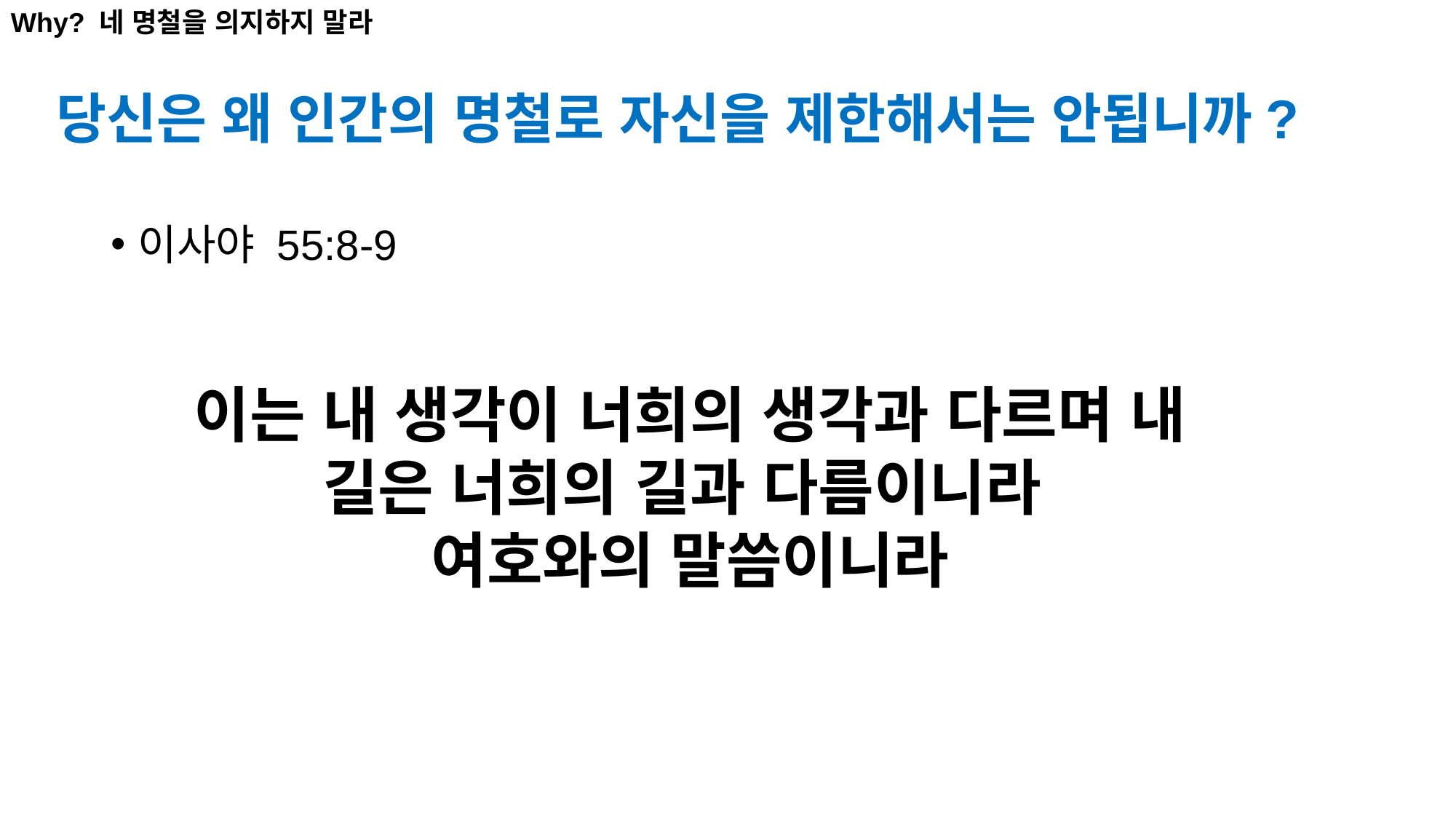

Why? 네 명철을 의지하지 말라
# 당신은 왜 인간의 명철로 자신을 제한해서는 안됩니까?
이사야 55:8-9
이는 내 생각이 너희의 생각과 다르며 내 길은 너희의 길과 다름이니라
여호와의 말씀이니라